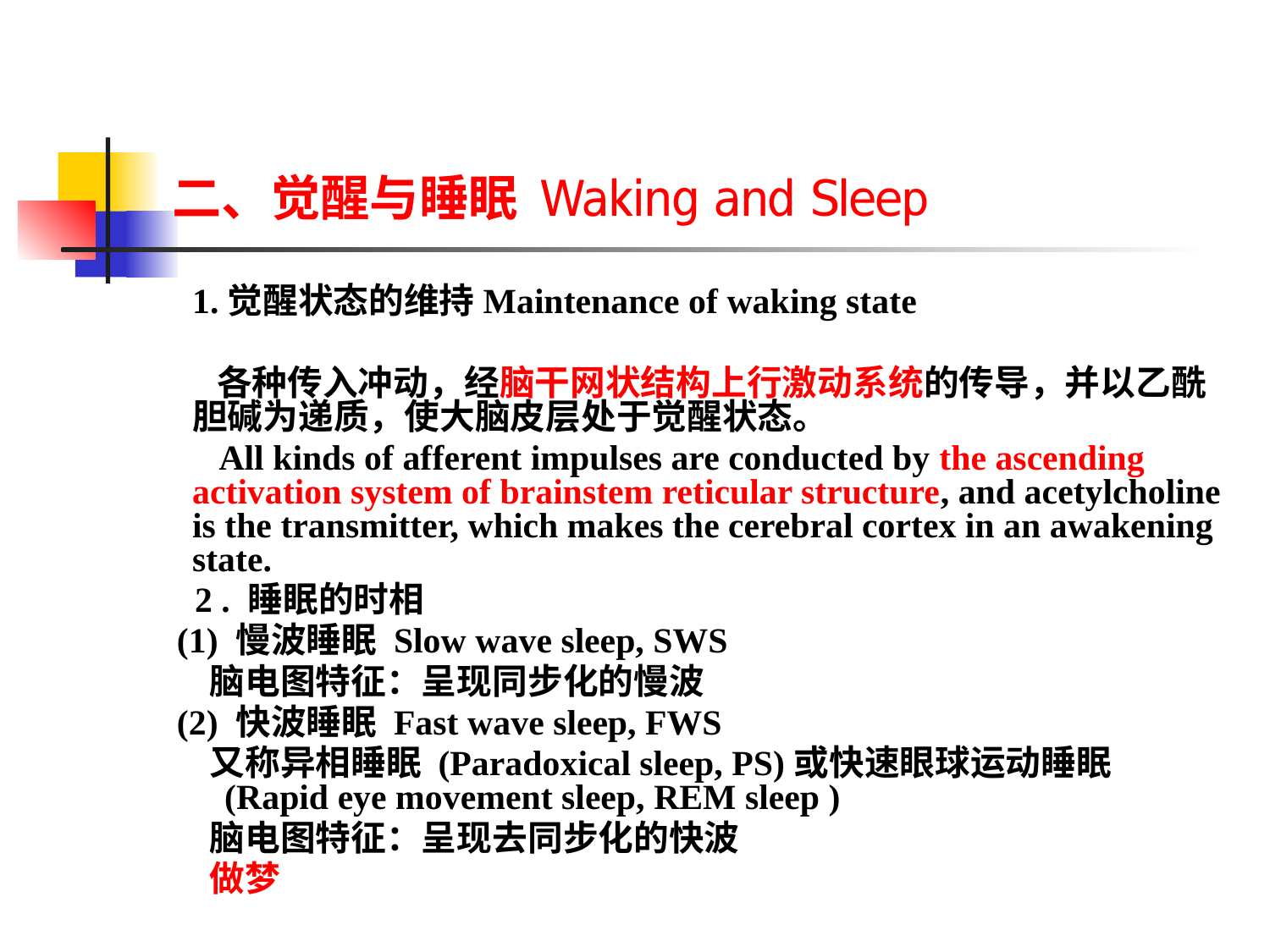

# 二、觉醒与睡眠 Waking and Sleep
1.觉醒状态的维持Maintenance of waking state

  各种传入冲动，经脑干网状结构上行激动系统的传导，并以乙酰胆碱为递质，使大脑皮层处于觉醒状态。
   All kinds of afferent impulses are conducted by the ascending activation system of brainstem reticular structure, and acetylcholine is the transmitter, which makes the cerebral cortex in an awakening state.
  2 . 睡眠的时相
(1) 慢波睡眠 Slow wave sleep, SWS
   脑电图特征：呈现同步化的慢波
(2) 快波睡眠 Fast wave sleep, FWS
   又称异相睡眠 (Paradoxical sleep, PS)或快速眼球运动睡眠 (Rapid eye movement sleep, REM sleep )
   脑电图特征：呈现去同步化的快波
   做梦